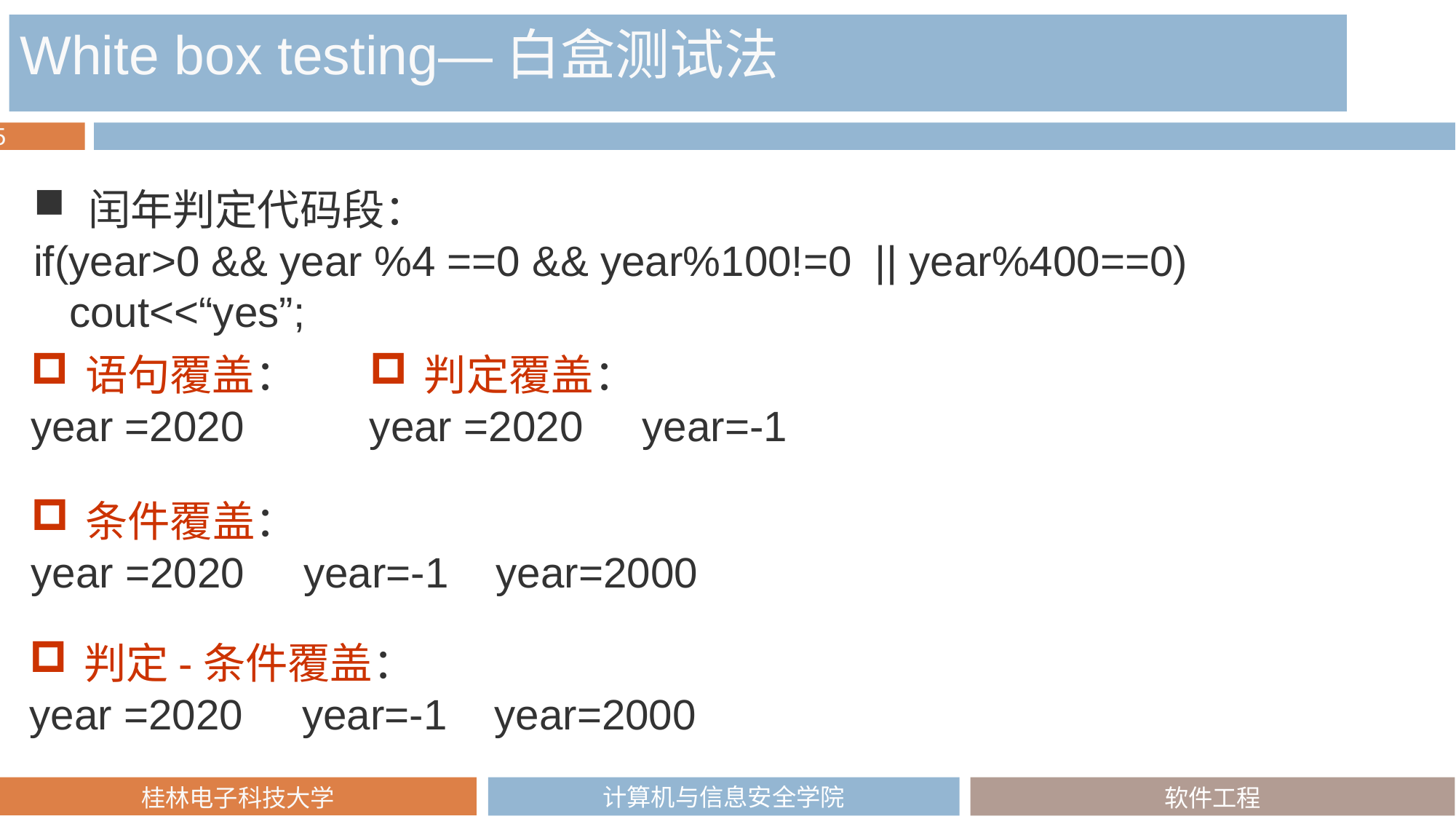

White box testing—白盒测试法
闰年判定代码段：
if(year>0 && year %4 ==0 && year%100!=0  || year%400==0)
   cout<<“yes”;
语句覆盖：
year =2020
判定覆盖：
year =2020     year=-1
条件覆盖：
year =2020     year=-1    year=2000
判定-条件覆盖：
year =2020     year=-1    year=2000